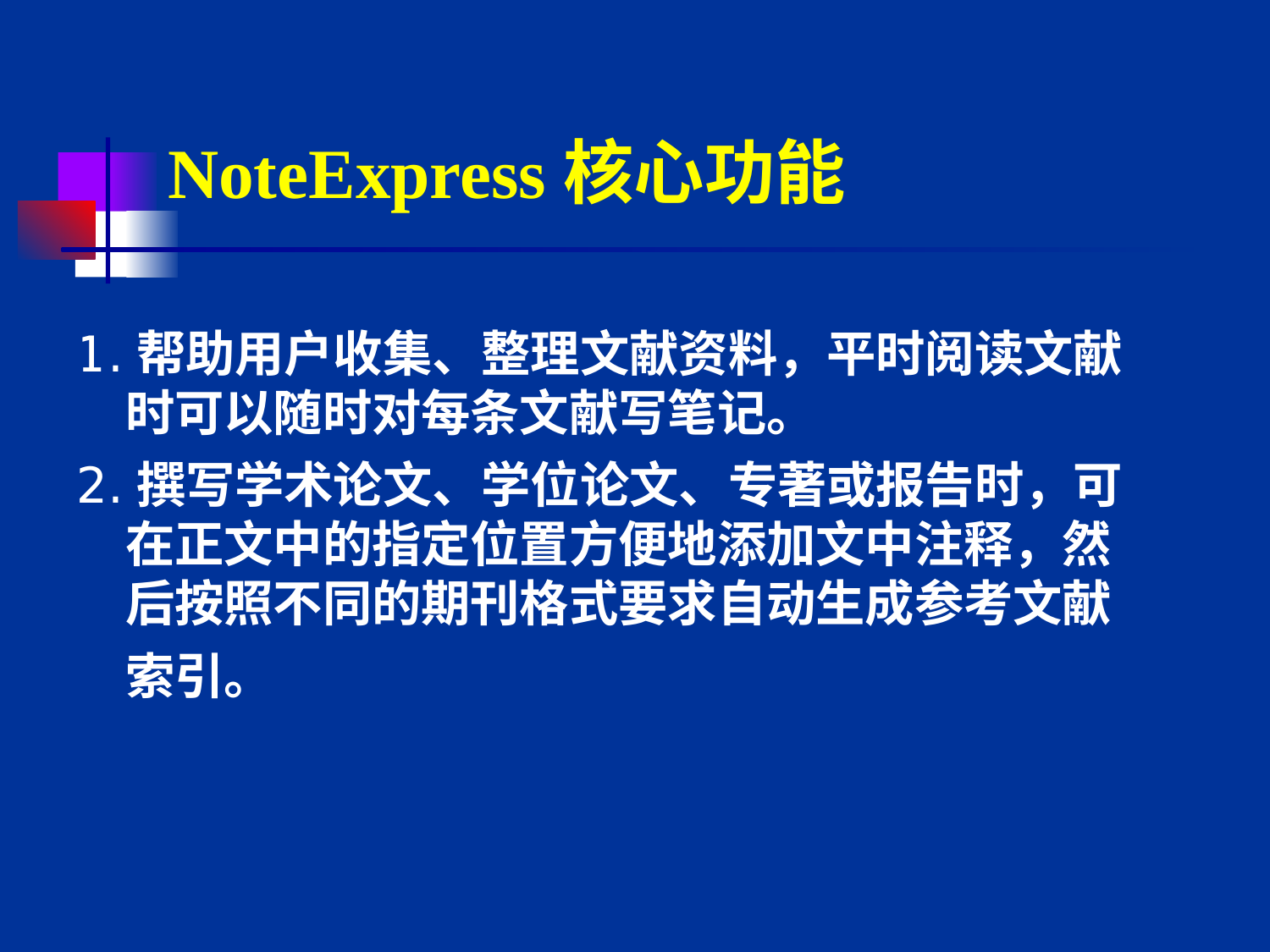

# NoteExpress核心功能
1.帮助用户收集、整理文献资料，平时阅读文献时可以随时对每条文献写笔记。
2.撰写学术论文、学位论文、专著或报告时，可在正文中的指定位置方便地添加文中注释，然后按照不同的期刊格式要求自动生成参考文献索引。